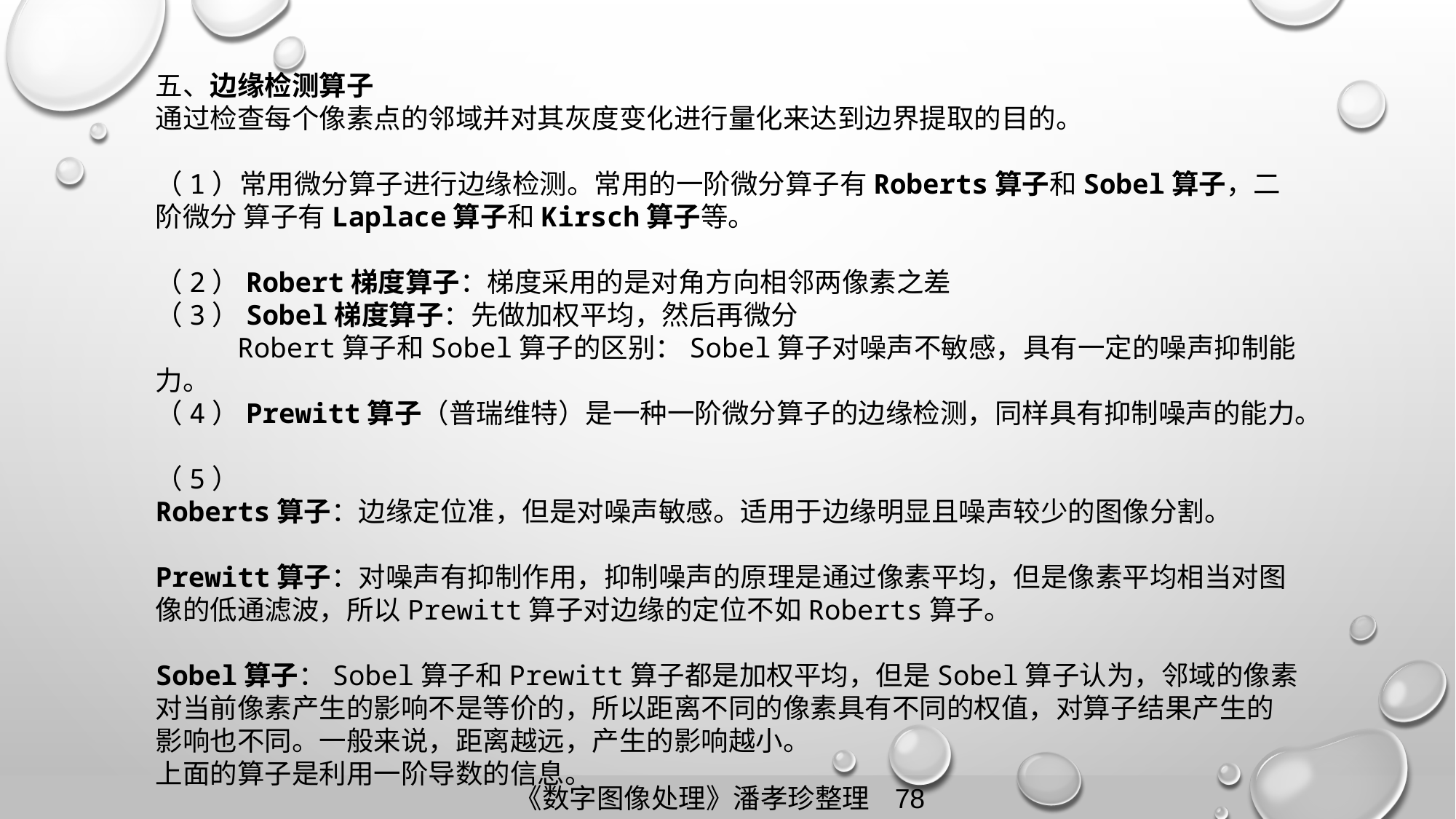

五、边缘检测算子
通过检查每个像素点的邻域并对其灰度变化进行量化来达到边界提取的目的。

（1）常用微分算子进行边缘检测。常用的一阶微分算子有Roberts算子和Sobel算子，二阶微分 算子有Laplace算子和Kirsch算子等。

（2）Robert梯度算子：梯度采用的是对角方向相邻两像素之差
（3）Sobel梯度算子：先做加权平均，然后再微分
     Robert算子和Sobel算子的区别：Sobel算子对噪声不敏感，具有一定的噪声抑制能力。
（4）Prewitt算子（普瑞维特）是一种一阶微分算子的边缘检测，同样具有抑制噪声的能力。

（5）
Roberts算子：边缘定位准，但是对噪声敏感。适用于边缘明显且噪声较少的图像分割。
Prewitt算子：对噪声有抑制作用，抑制噪声的原理是通过像素平均，但是像素平均相当对图像的低通滤波，所以Prewitt算子对边缘的定位不如Roberts算子。
Sobel算子：Sobel算子和Prewitt算子都是加权平均，但是Sobel算子认为，邻域的像素对当前像素产生的影响不是等价的，所以距离不同的像素具有不同的权值，对算子结果产生的影响也不同。一般来说，距离越远，产生的影响越小。
上面的算子是利用一阶导数的信息。